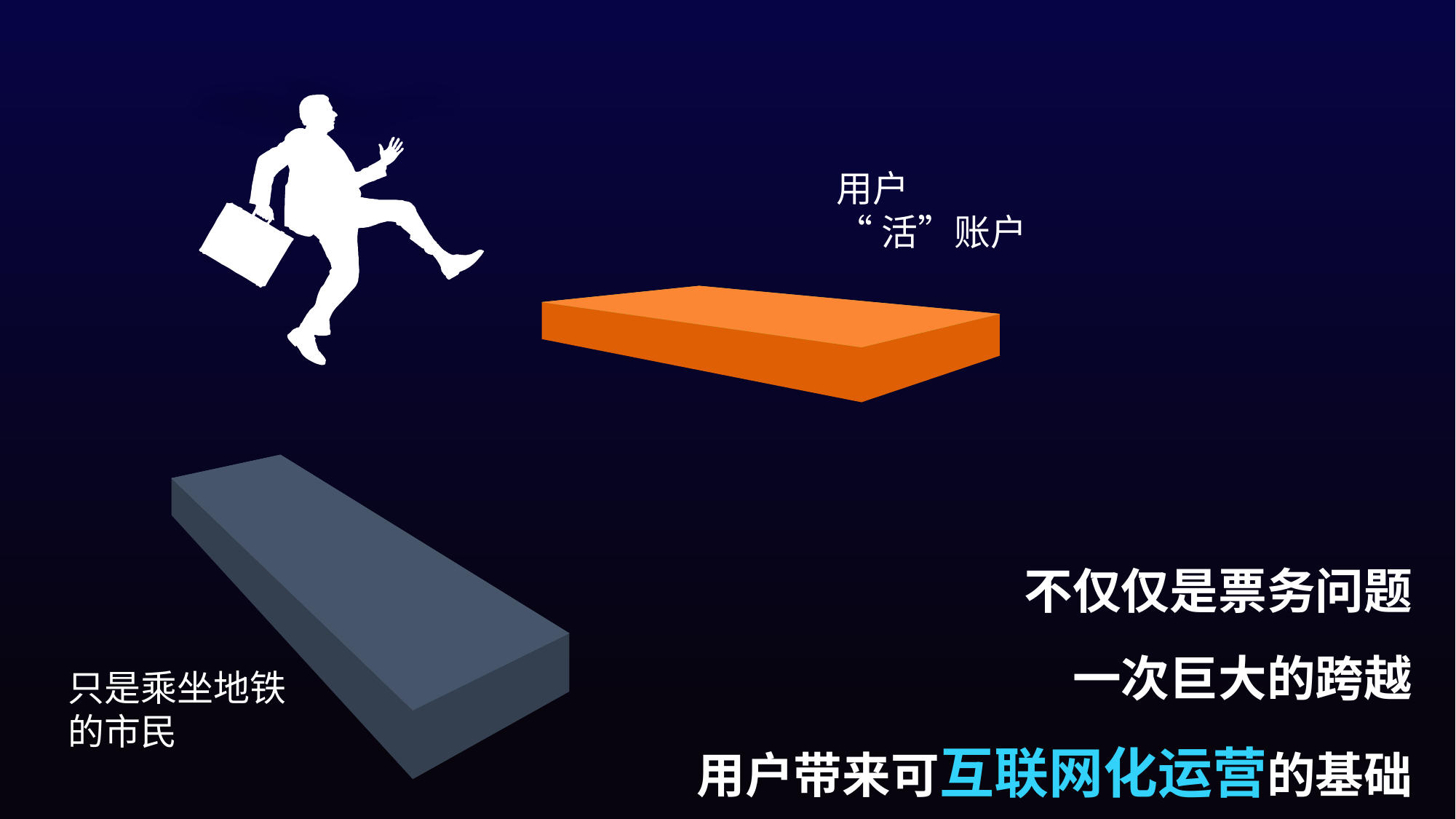

用户
“活”账户

不仅仅是票务问题
一次巨大的跨越
用户带来可互联网化运营的基础
只是乘坐地铁的市民